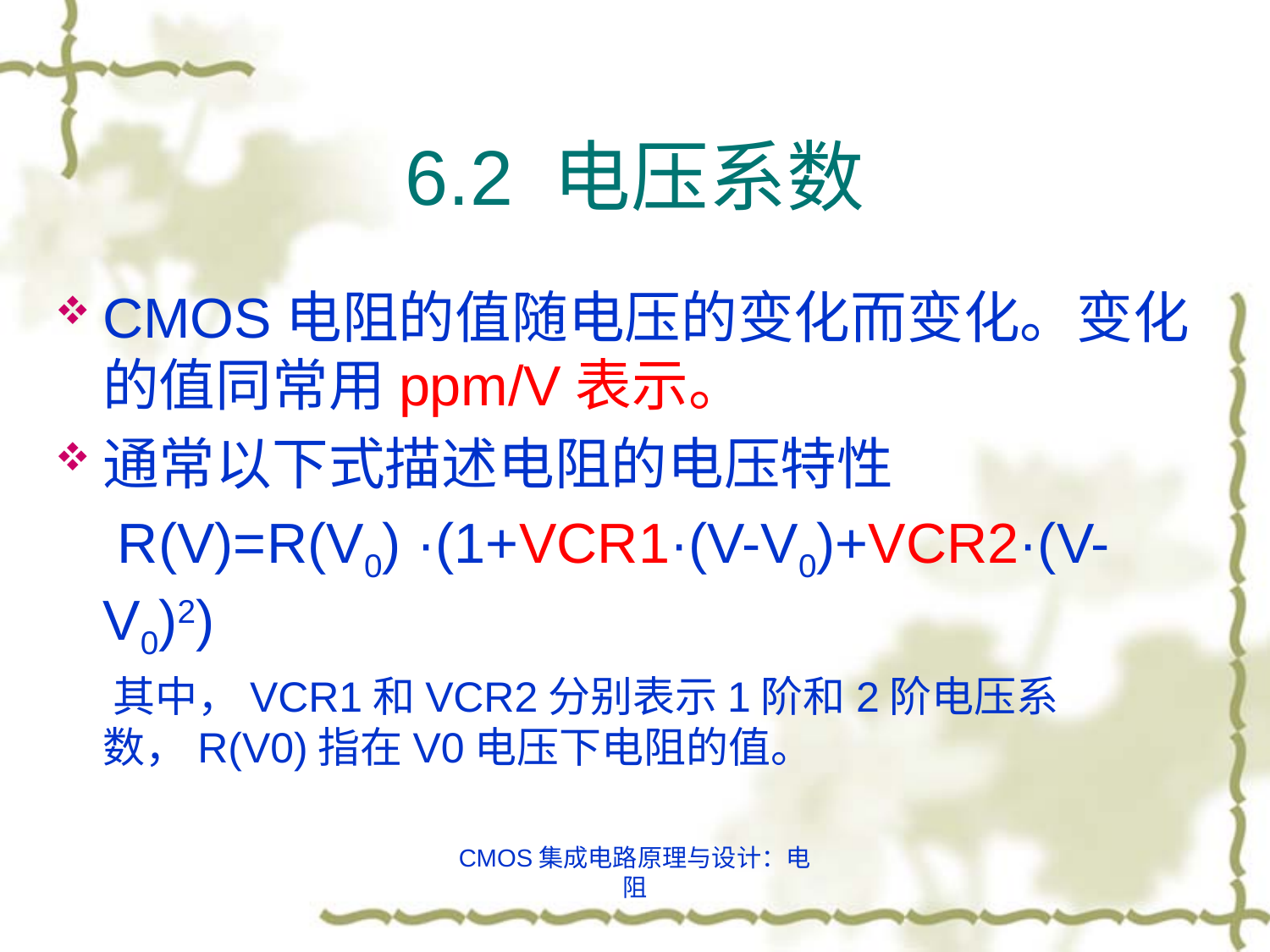

# 6.2 电压系数
CMOS电阻的值随电压的变化而变化。变化的值同常用ppm/V表示。
通常以下式描述电阻的电压特性
    R(V)=R(V0) ·(1+VCR1·(V-V0)+VCR2·(V-V0)2)
     其中，VCR1和VCR2分别表示1阶和2阶电压系数，R(V0)指在V0电压下电阻的值。

CMOS集成电路原理与设计：电阻
7